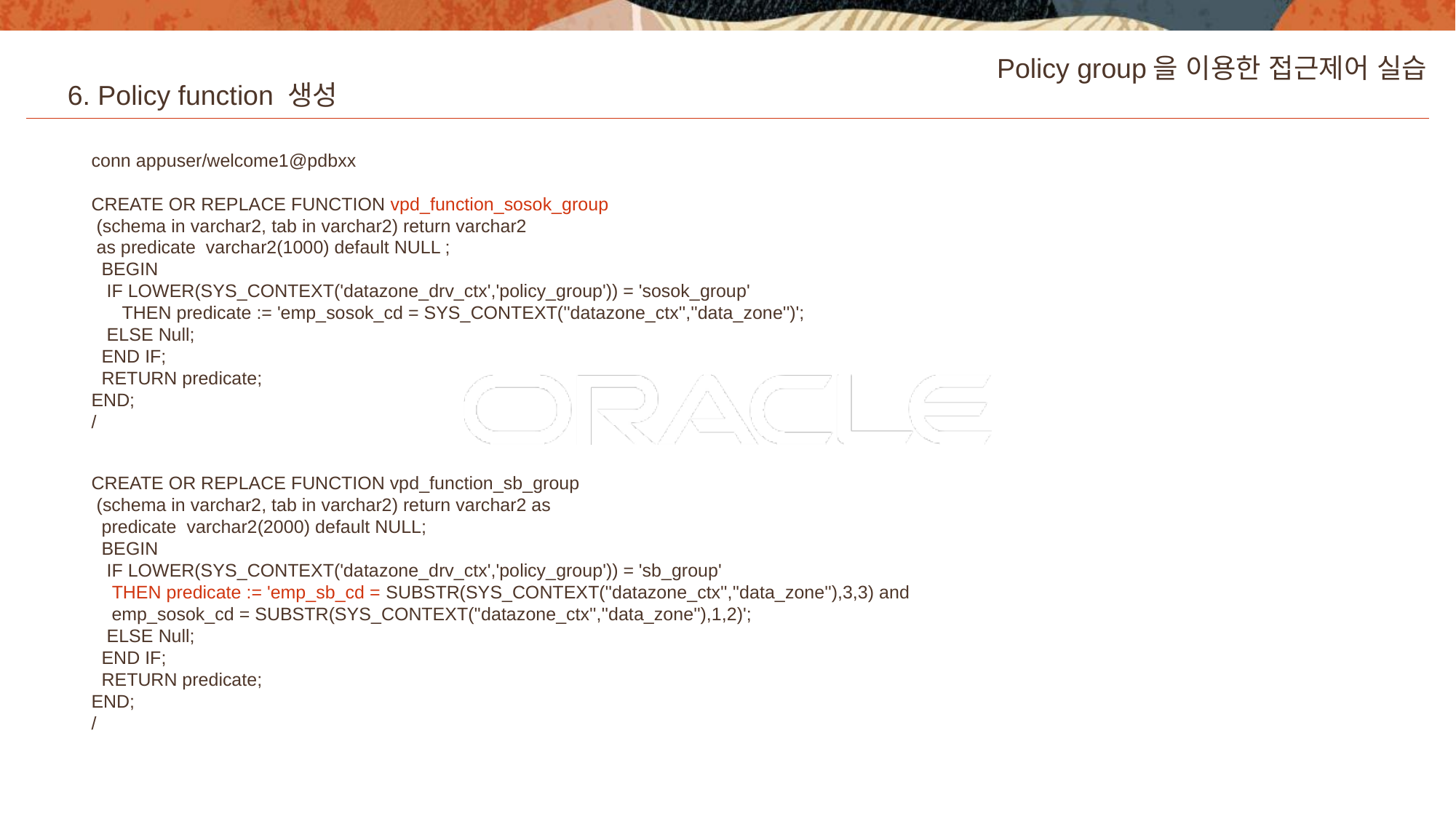

Policy group을 이용한 접근제어 실습
6. Policy function 생성
conn appuser/welcome1@pdbxx

CREATE OR REPLACE FUNCTION vpd_function_sosok_group
 (schema in varchar2, tab in varchar2) return varchar2
 as predicate  varchar2(1000) default NULL ;
  BEGIN
   IF LOWER(SYS_CONTEXT('datazone_drv_ctx','policy_group')) = 'sosok_group'
      THEN predicate := 'emp_sosok_cd = SYS_CONTEXT(''datazone_ctx'',''data_zone'')';
   ELSE Null;
  END IF;
  RETURN predicate;
END;
/
CREATE OR REPLACE FUNCTION vpd_function_sb_group
 (schema in varchar2, tab in varchar2) return varchar2 as
  predicate  varchar2(2000) default NULL;
  BEGIN
   IF LOWER(SYS_CONTEXT('datazone_drv_ctx','policy_group')) = 'sb_group'
    THEN predicate := 'emp_sb_cd = SUBSTR(SYS_CONTEXT(''datazone_ctx'',''data_zone''),3,3) and
    emp_sosok_cd = SUBSTR(SYS_CONTEXT(''datazone_ctx'',''data_zone''),1,2)';
   ELSE Null;
  END IF;
  RETURN predicate;
END;
/
44
Copyright © 2020, Oracle and/or its affiliates. All rights reserved.